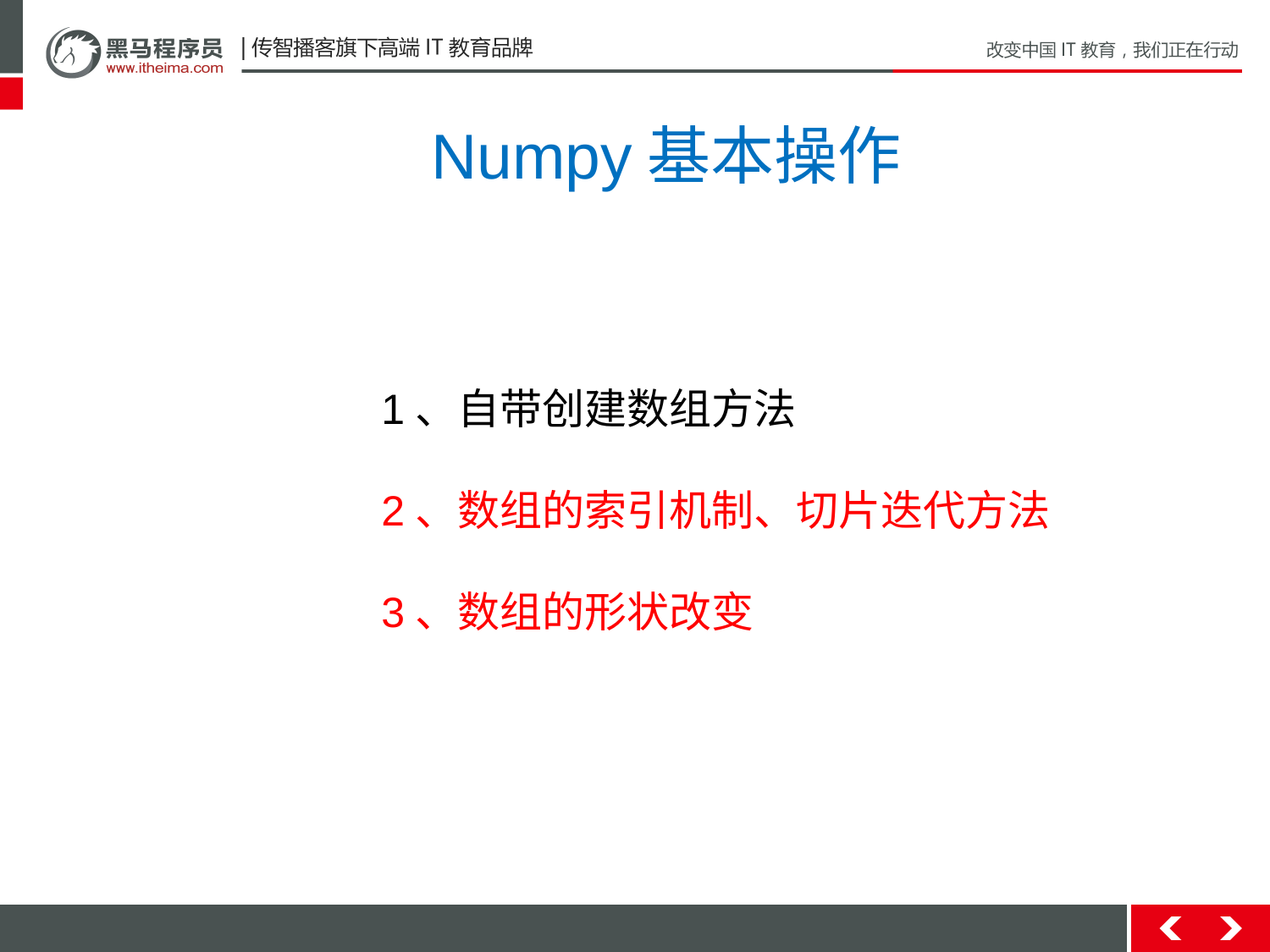

Numpy基本操作
1、自带创建数组方法

2、数组的索引机制、切片迭代方法

3、数组的形状改变